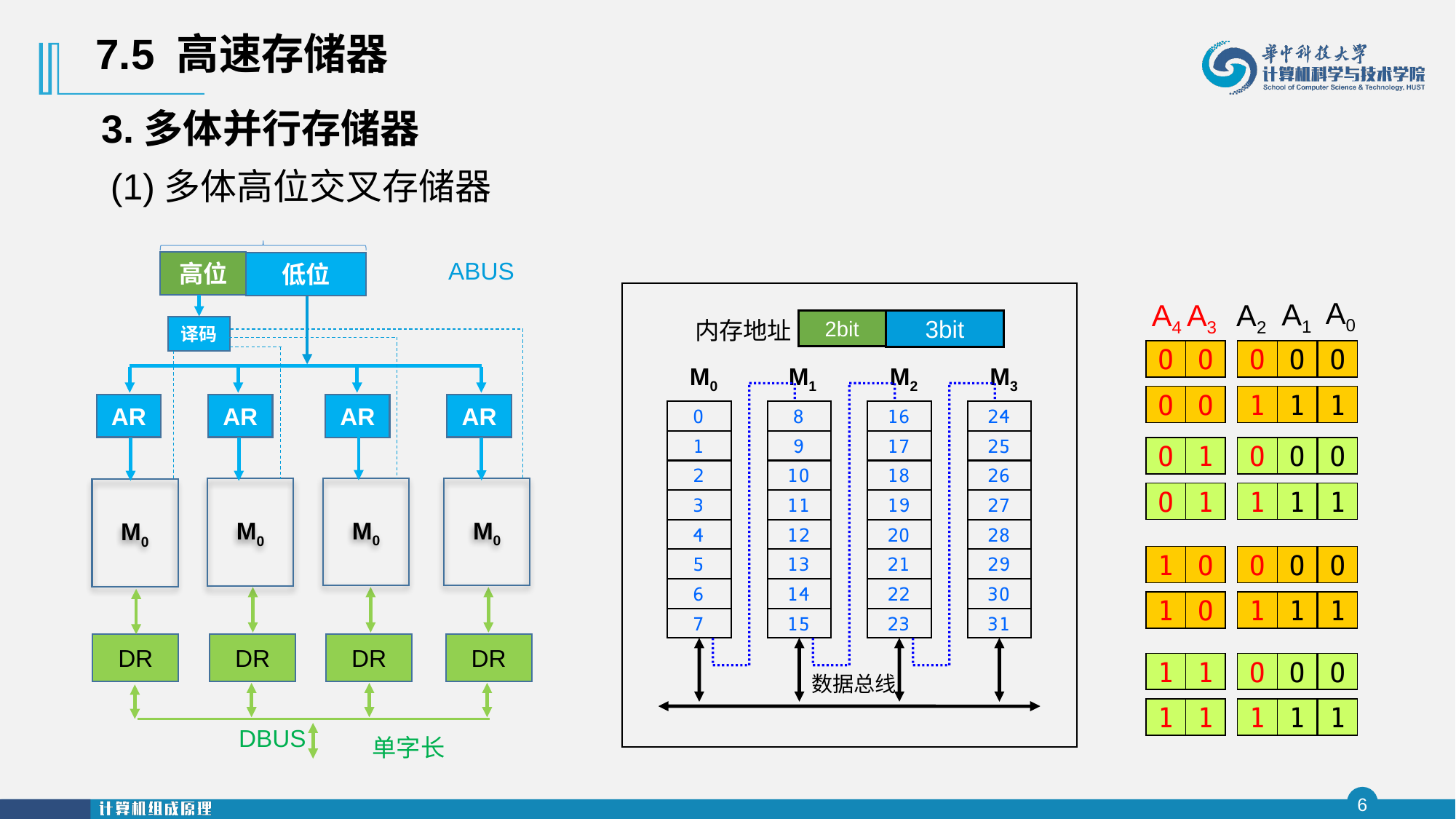

7.5 高速存储器
3.多体并行存储器
(1)多体高位交叉存储器

高位
低位
ABUS
DR
DR
DR
DR
M0
译码
AR
AR
AR
AR
M0
M0
M0
DBUS
单字长

内存地址
2bit
3bit
M0
M1
M2
M3

0
8
16
24

1

9

17

25

2

10

18

26

3

11

19

27

4

12

20

28

5

13

21

29
6
14
22
30
7
15
23
31

数据总线

A0
A1
A4 A3    A2
0
0
0
0
0
0
0
1
1
1
0
1
0
0
0
0
1
1
1
1
1
0
0
0
0
1
0
1
1
1
1
1
0
0
0
1
1
1
1
1